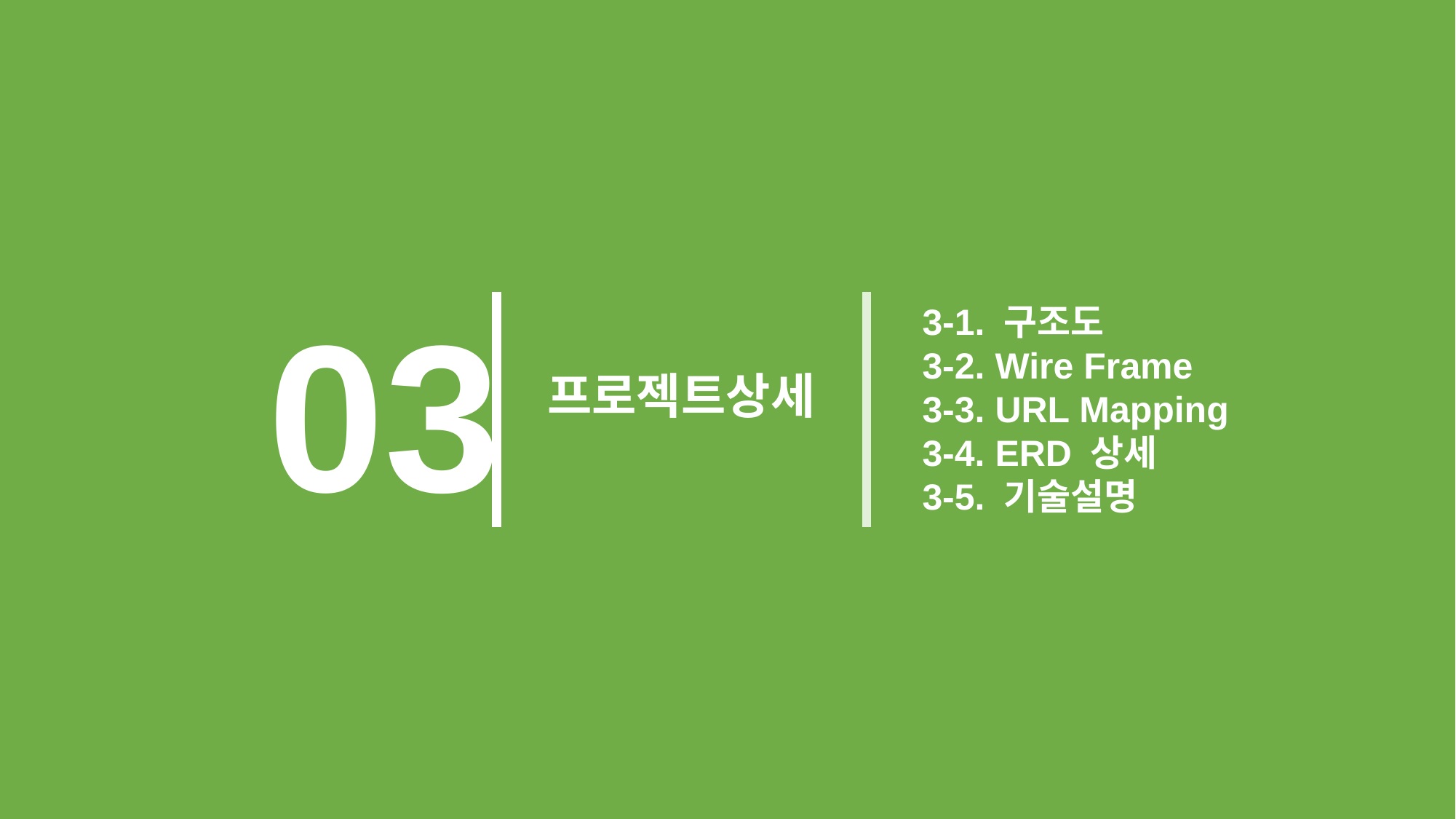

03
 3-1. 구조도
 3-2. Wire Frame
 3-3. URL Mapping
 3-4. ERD 상세
 3-5. 기술설명
프로젝트상세